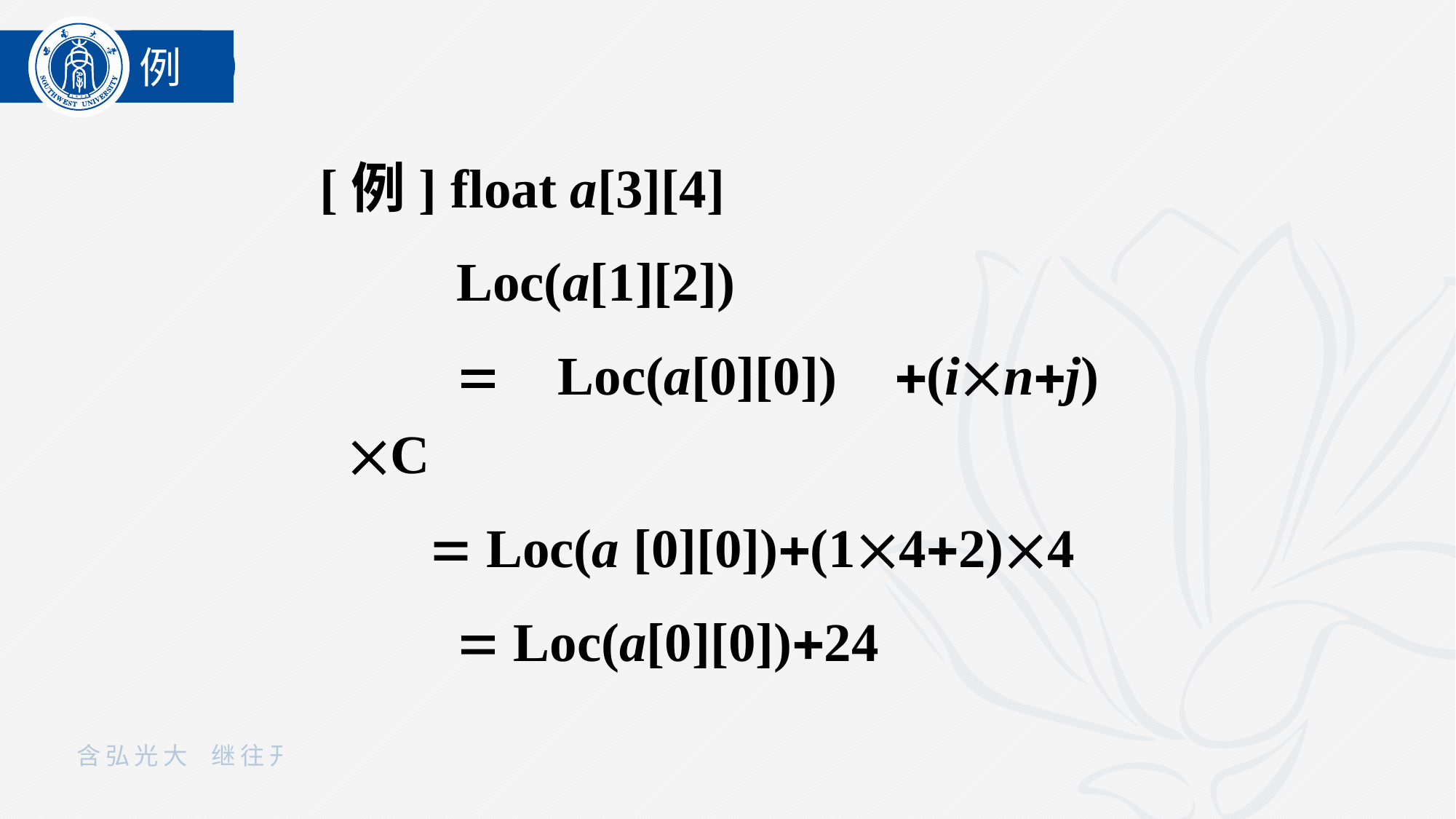

例
[例] float a[3][4]
		Loc(a[1][2])
		= Loc(a[0][0]) +(i×n+j) ×C
	      = Loc(a [0][0])+(1×4+2)×4
		= Loc(a[0][0])+24